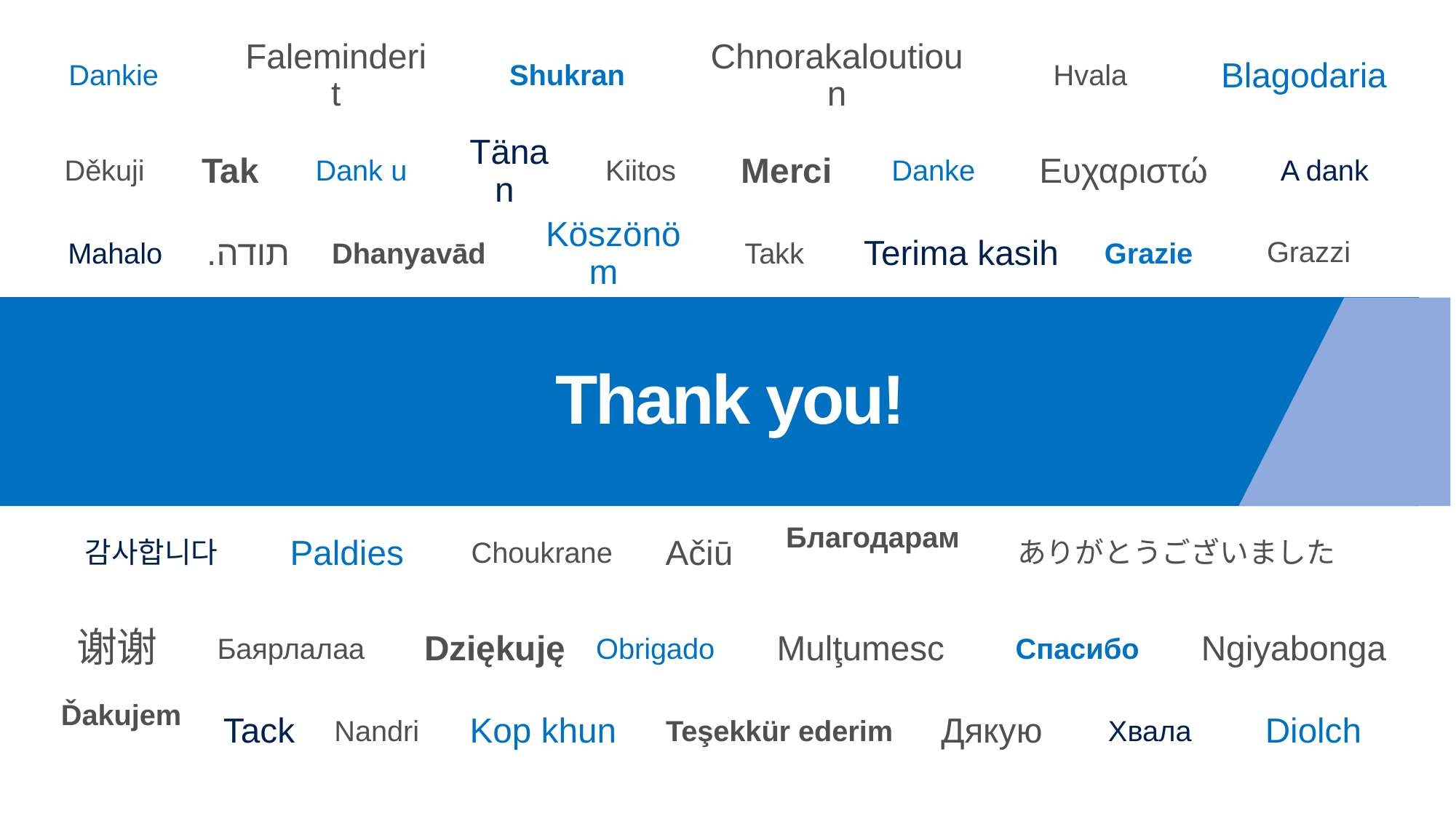

Dankie
Faleminderit
Shukran
Chnorakaloutioun
Hvala
Blagodaria
Děkuji
Tak
Dank u
Tänan
Kiitos
Merci
Danke
Ευχαριστώ
A dank
Grazzi
Mahalo
.תודה
Dhanyavād
Köszönöm
Takk
Terima kasih
Grazie
Thank you!

감사합니다
Paldies
Choukrane
Ačiū
Благодарам
ありがとうございました
谢谢
Баярлалаа
Dziękuję
Obrigado
Mulţumesc
Спасибо
Ngiyabonga
Diolch
Ďakujem
Tack
Nandri
Kop khun
Teşekkür ederim
Дякую
Xвала